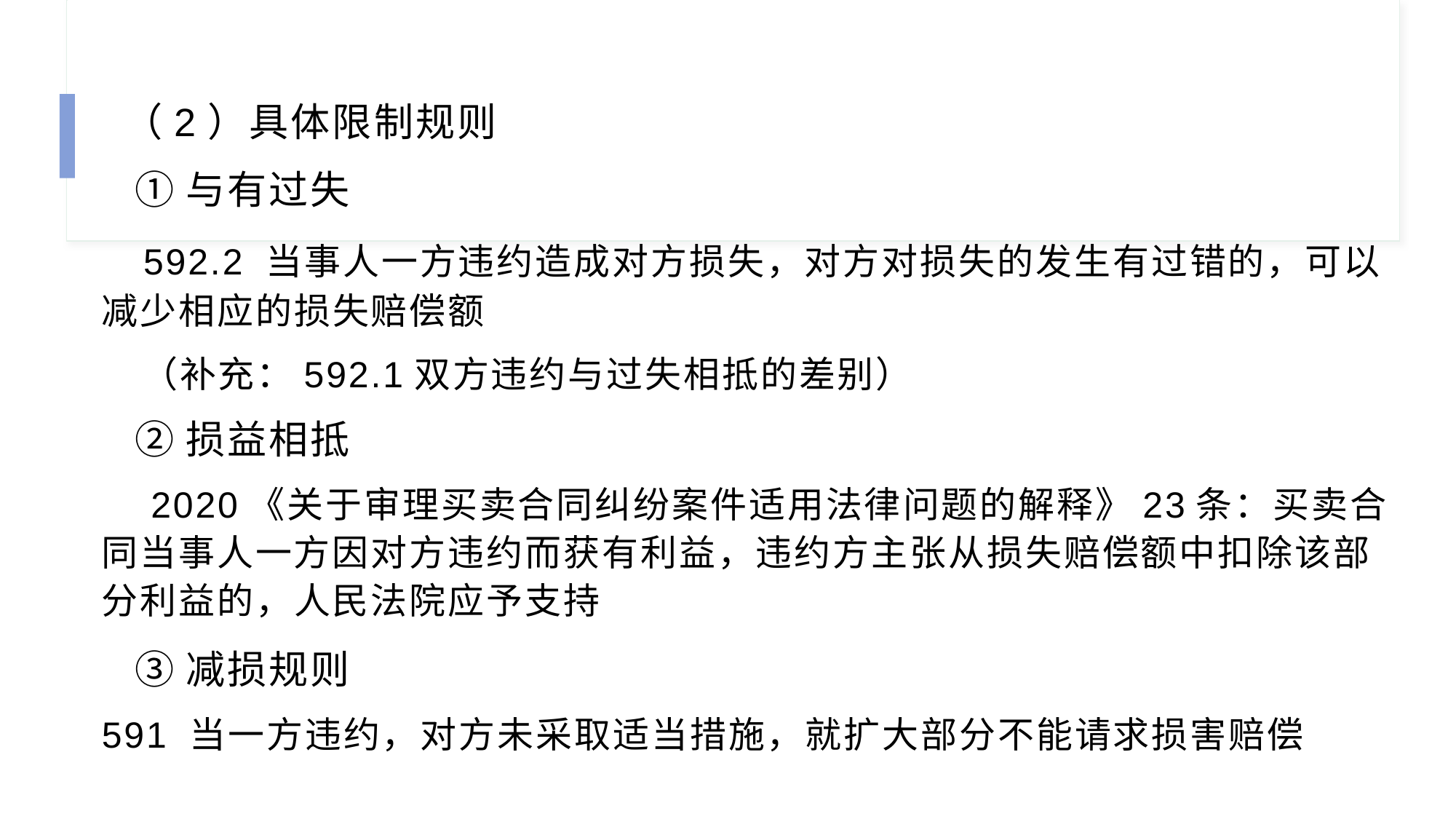

（2）具体限制规则
   ①与有过失
   592.2 当事人一方违约造成对方损失，对方对损失的发生有过错的，可以减少相应的损失赔偿额
   （补充：592.1双方违约与过失相抵的差别）
   ②损益相抵
    2020《关于审理买卖合同纠纷案件适用法律问题的解释》23条：买卖合同当事人一方因对方违约而获有利益，违约方主张从损失赔偿额中扣除该部分利益的，人民法院应予支持
   ③减损规则
591 当一方违约，对方未采取适当措施，就扩大部分不能请求损害赔偿